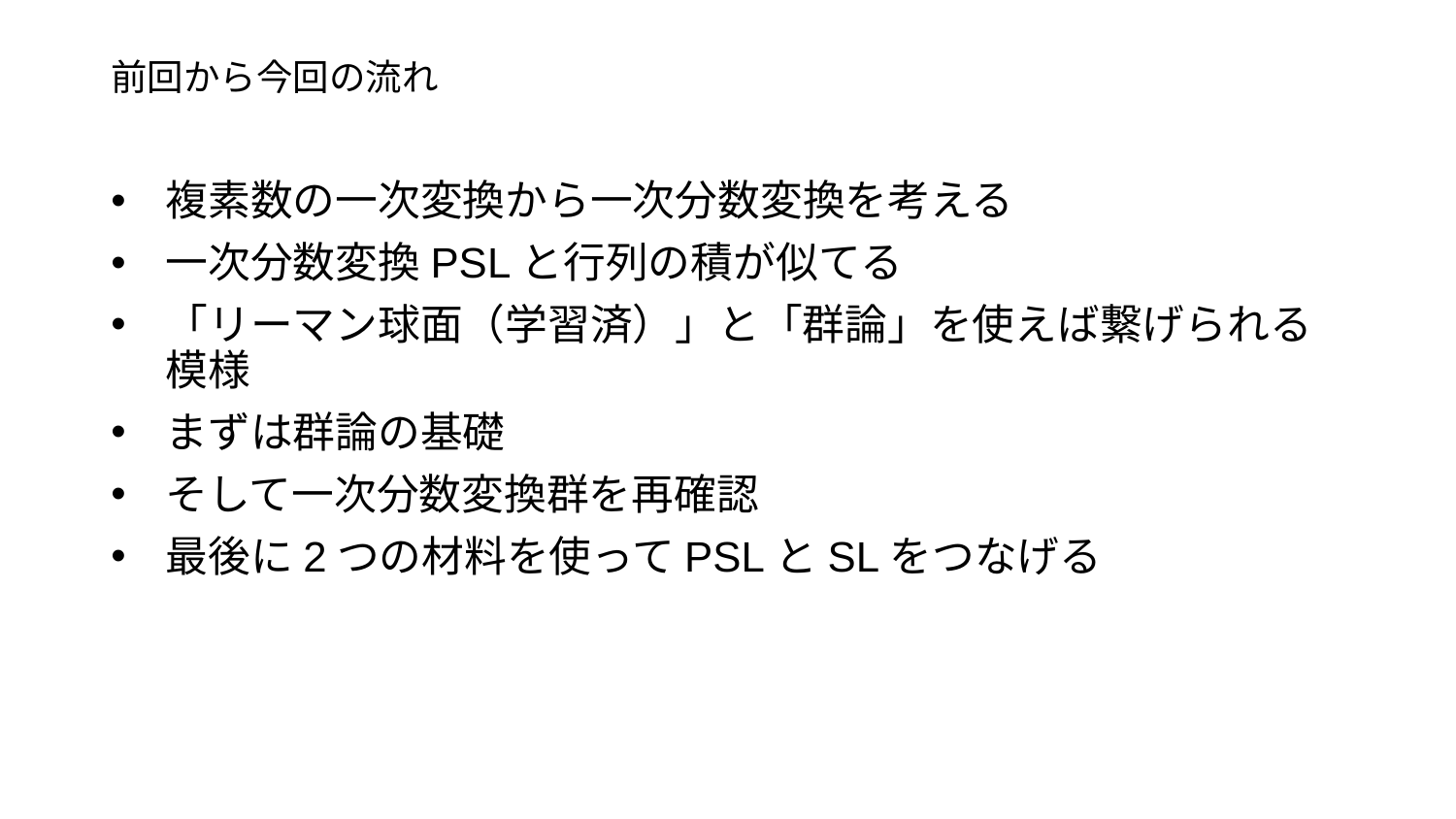

# 前回から今回の流れ
複素数の一次変換から一次分数変換を考える
一次分数変換PSLと行列の積が似てる
「リーマン球面（学習済）」と「群論」を使えば繋げられる模様
まずは群論の基礎
そして一次分数変換群を再確認
最後に2つの材料を使ってPSLとSLをつなげる